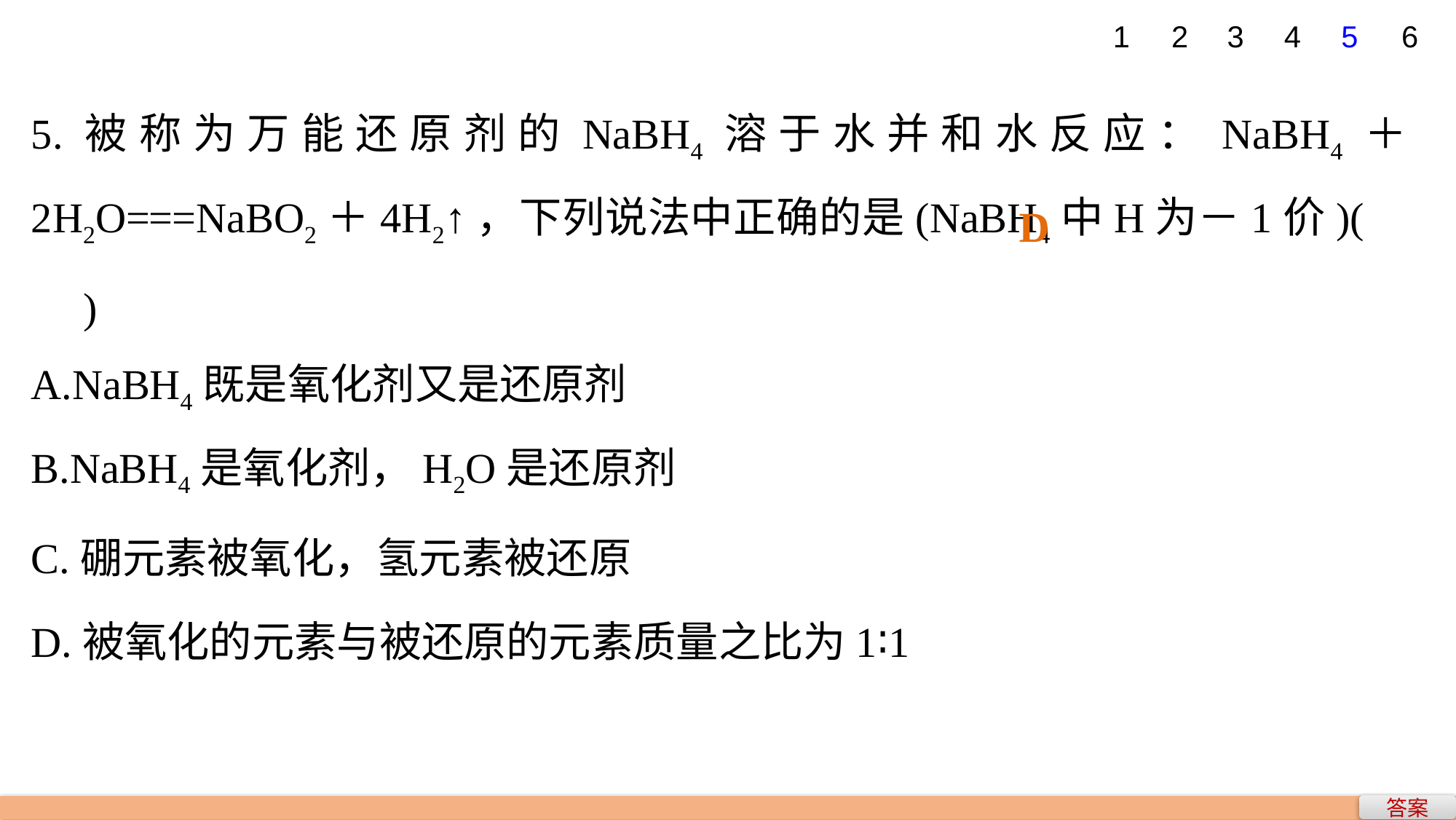

1
2
3
4
5
6
5.被称为万能还原剂的NaBH4溶于水并和水反应：NaBH4＋2H2O===NaBO2＋4H2↑，下列说法中正确的是(NaBH4中H为－1价)(　　)
A.NaBH4既是氧化剂又是还原剂
B.NaBH4是氧化剂，H2O是还原剂
C.硼元素被氧化，氢元素被还原
D.被氧化的元素与被还原的元素质量之比为1∶1
D
答案